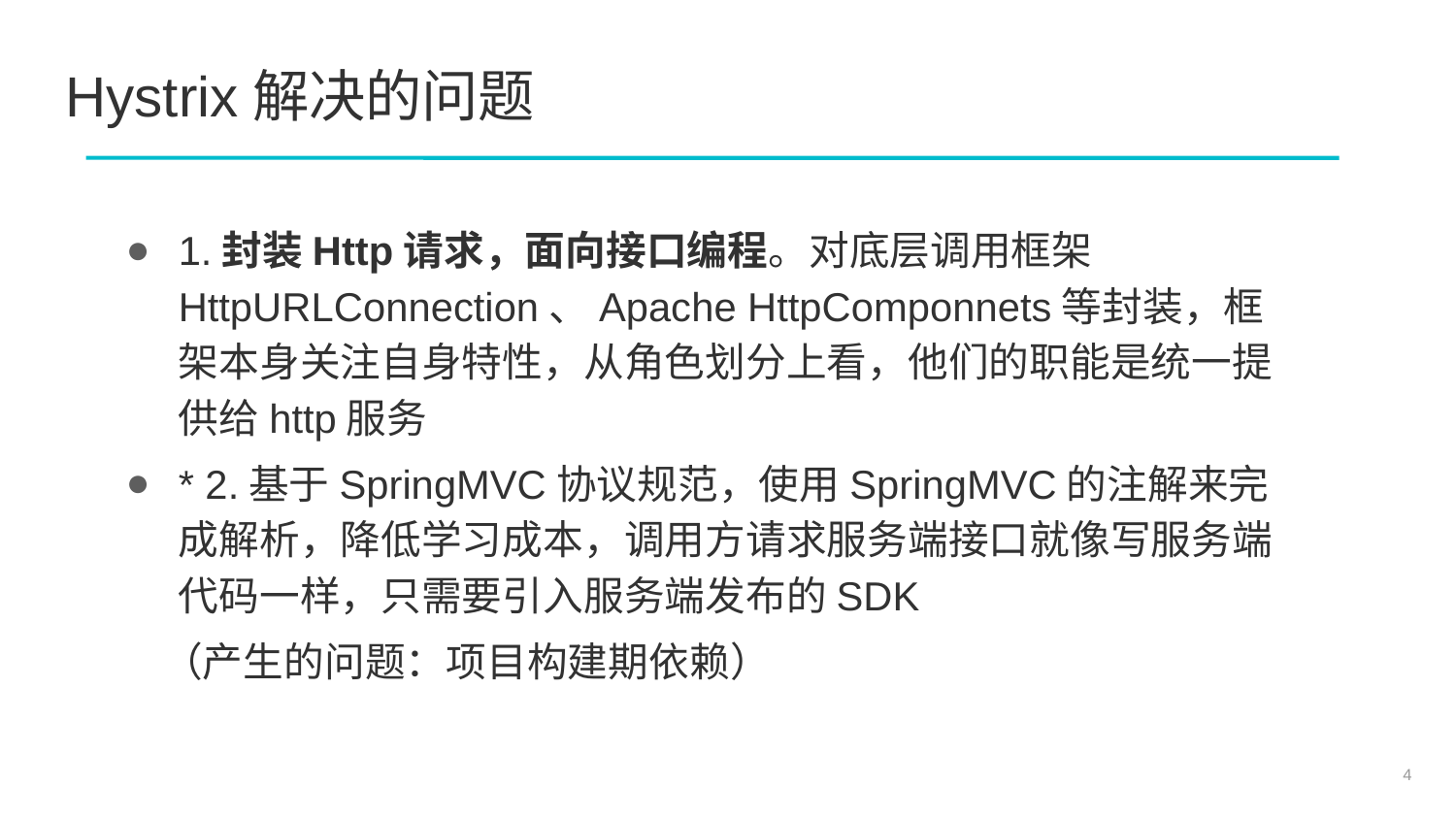

# Hystrix解决的问题

1.封装Http请求，面向接口编程。对底层调用框架HttpURLConnection、Apache HttpComponnets等封装，框架本身关注自身特性，从角色划分上看，他们的职能是统一提供给http服务
* 2.基于SpringMVC协议规范，使用SpringMVC的注解来完成解析，降低学习成本，调用方请求服务端接口就像写服务端代码一样，只需要引入服务端发布的SDK
   （产生的问题：项目构建期依赖）
4